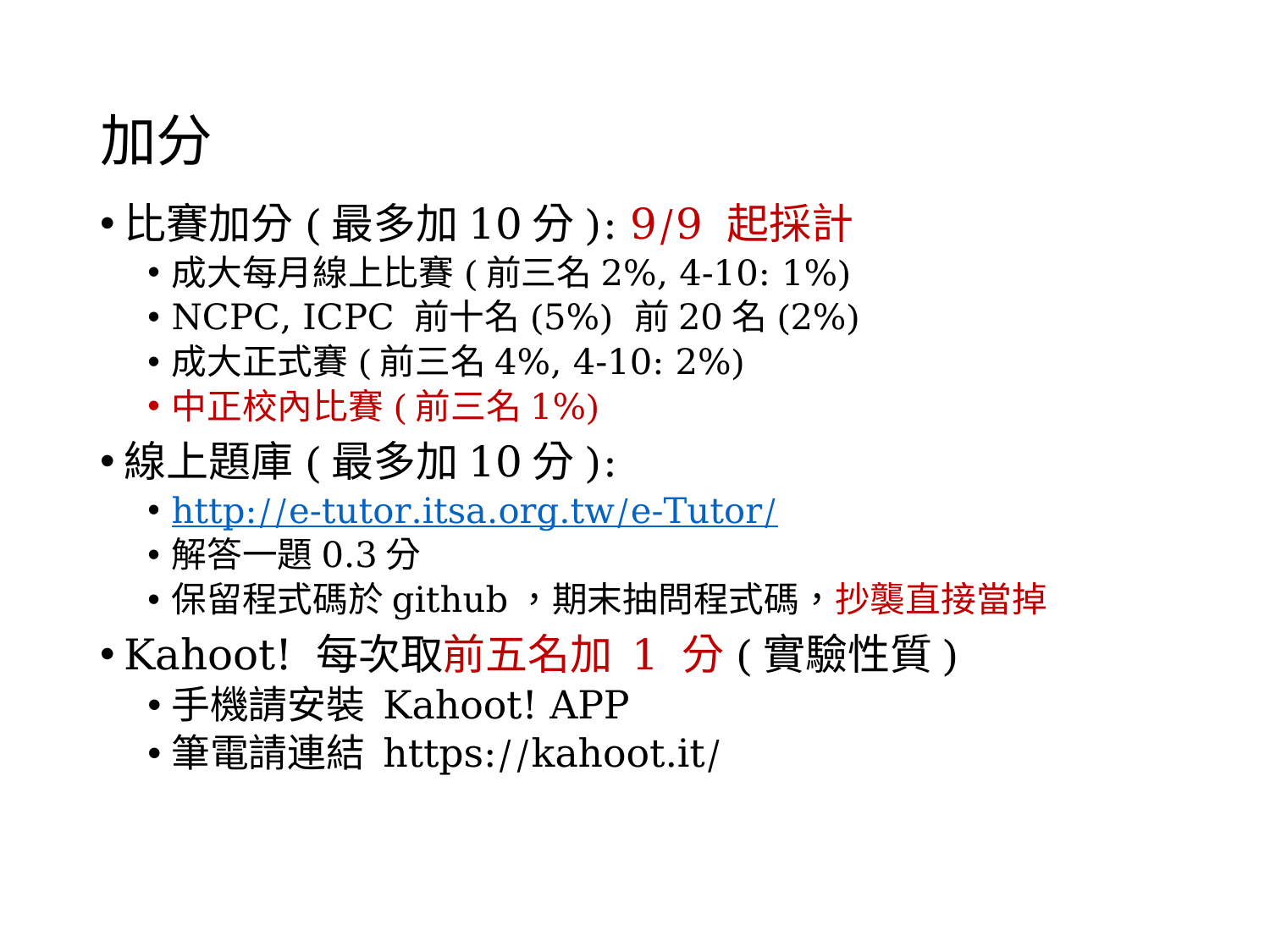

# 加分
比賽加分(最多加10分): 9/9 起採計
成大每月線上比賽(前三名2%, 4-10: 1%)
NCPC, ICPC 前十名(5%) 前20名(2%)
成大正式賽(前三名4%, 4-10: 2%)
中正校內比賽(前三名1%)
線上題庫(最多加10分):
http://e-tutor.itsa.org.tw/e-Tutor/
解答一題0.3分
保留程式碼於github，期末抽問程式碼，抄襲直接當掉
Kahoot! 每次取前五名加 1 分(實驗性質)
手機請安裝 Kahoot! APP
筆電請連結 https://kahoot.it/